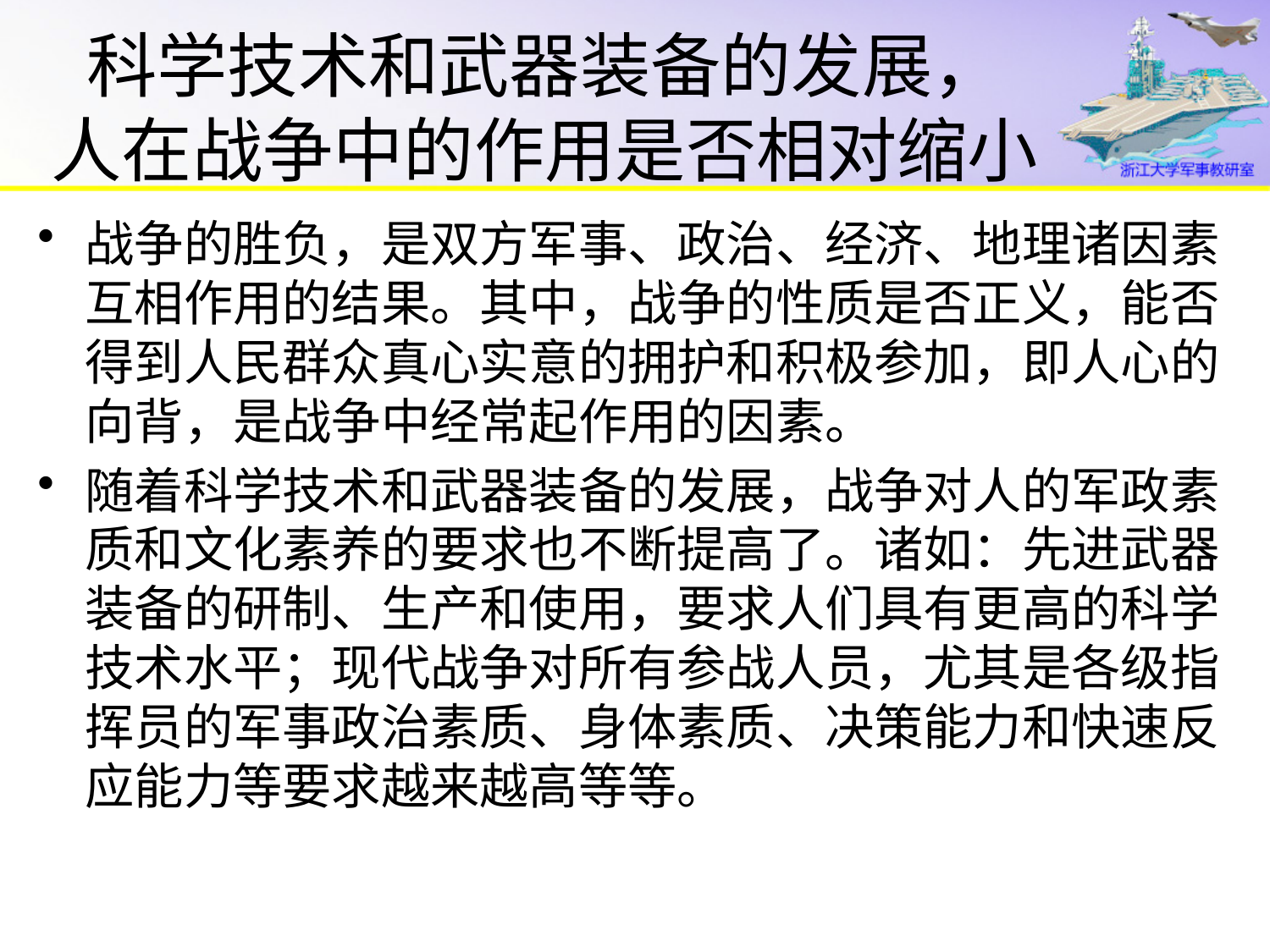

# 科学技术和武器装备的发展， 人在战争中的作用是否相对缩小
战争的胜负，是双方军事、政治、经济、地理诸因素互相作用的结果。其中，战争的性质是否正义，能否得到人民群众真心实意的拥护和积极参加，即人心的向背，是战争中经常起作用的因素。
随着科学技术和武器装备的发展，战争对人的军政素质和文化素养的要求也不断提高了。诸如：先进武器装备的研制、生产和使用，要求人们具有更高的科学技术水平；现代战争对所有参战人员，尤其是各级指挥员的军事政治素质、身体素质、决策能力和快速反应能力等要求越来越高等等。